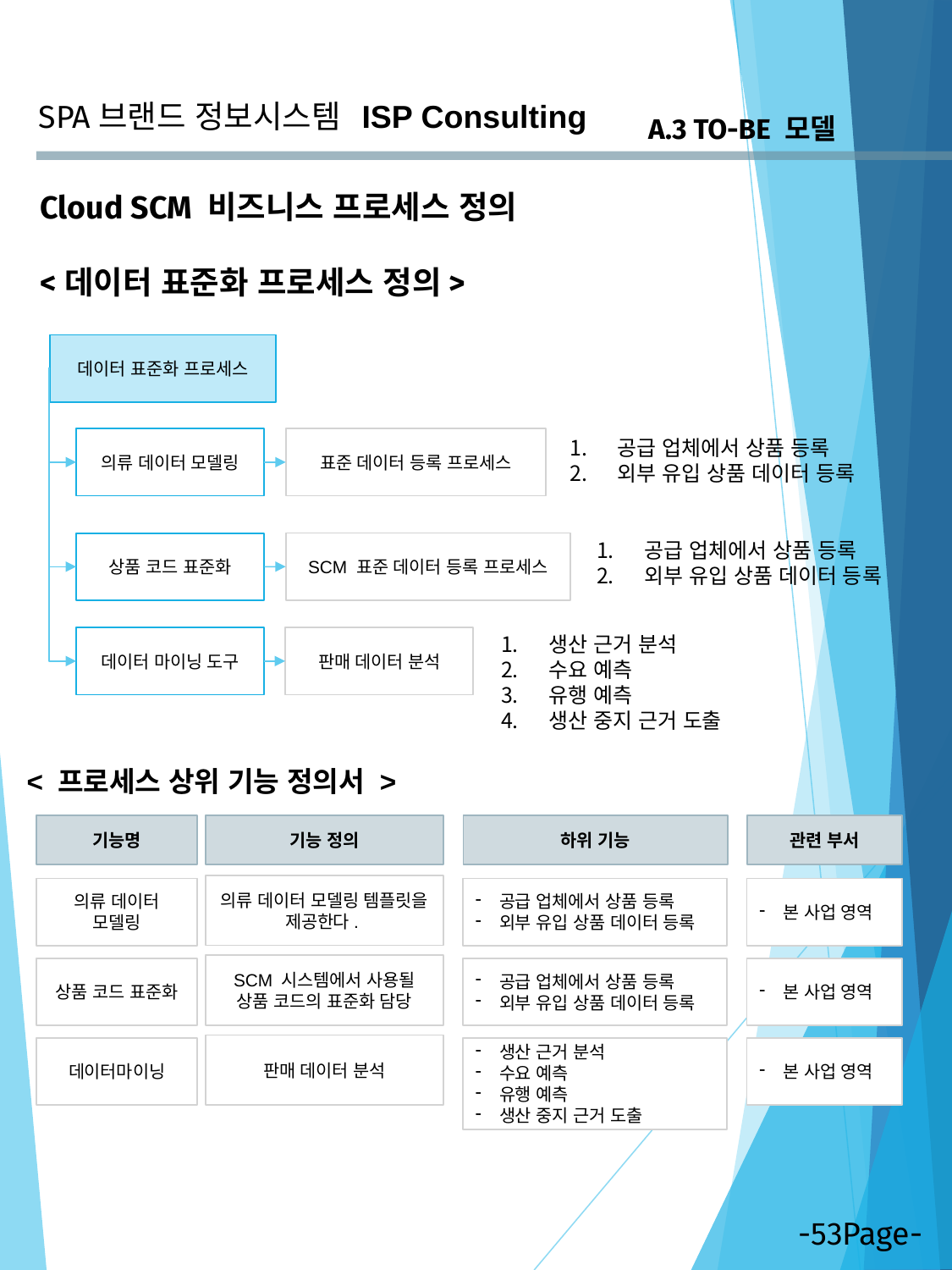

SPA브랜드 정보시스템
ISP Consulting
A.3 TO-BE 모델
Cloud SCM 비즈니스 프로세스 정의
<데이터 표준화 프로세스 정의>
데이터 표준화 프로세스
의류 데이터 모델링
표준 데이터 등록 프로세스
공급 업체에서 상품 등록
외부 유입 상품 데이터 등록
공급 업체에서 상품 등록
외부 유입 상품 데이터 등록
SCM 표준 데이터 등록 프로세스
상품 코드 표준화
생산 근거 분석
수요 예측
유행 예측
생산 중지 근거 도출
데이터 마이닝 도구
판매 데이터 분석
< 프로세스 상위 기능 정의서 >
기능 정의
관련 부서
기능명
하위 기능
의류 데이터 모델링 템플릿을 제공한다.
공급 업체에서 상품 등록
외부 유입 상품 데이터 등록
본 사업 영역
의류 데이터 모델링
SCM 시스템에서 사용될 상품 코드의 표준화 담당
공급 업체에서 상품 등록
외부 유입 상품 데이터 등록
본 사업 영역
상품 코드 표준화
판매 데이터 분석
생산 근거 분석
수요 예측
유행 예측
생산 중지 근거 도출
본 사업 영역
데이터마이닝
-53Page-